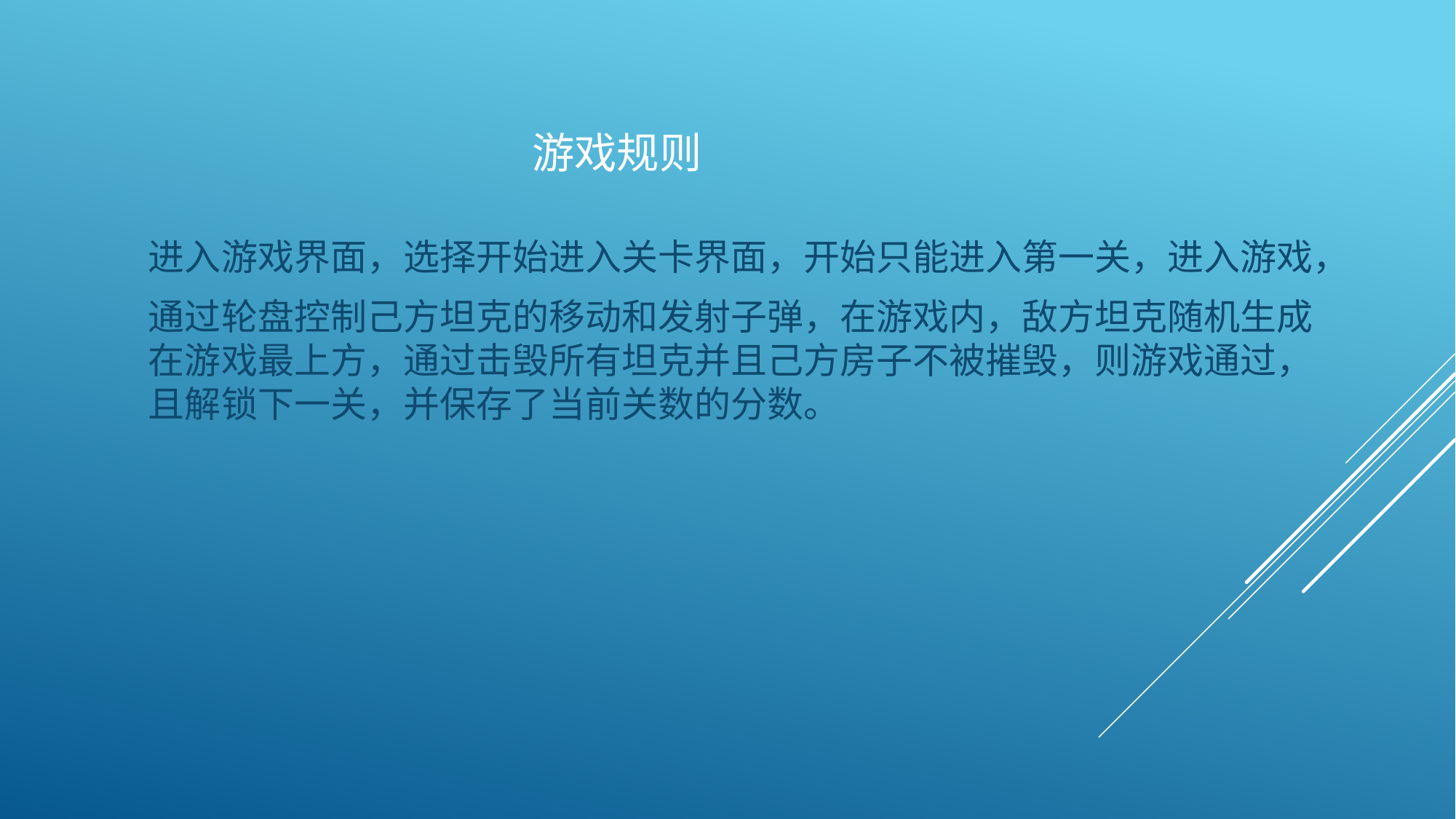

# 游戏规则
进入游戏界面，选择开始进入关卡界面，开始只能进入第一关，进入游戏，
通过轮盘控制己方坦克的移动和发射子弹，在游戏内，敌方坦克随机生成在游戏最上方，通过击毁所有坦克并且己方房子不被摧毁，则游戏通过，且解锁下一关，并保存了当前关数的分数。